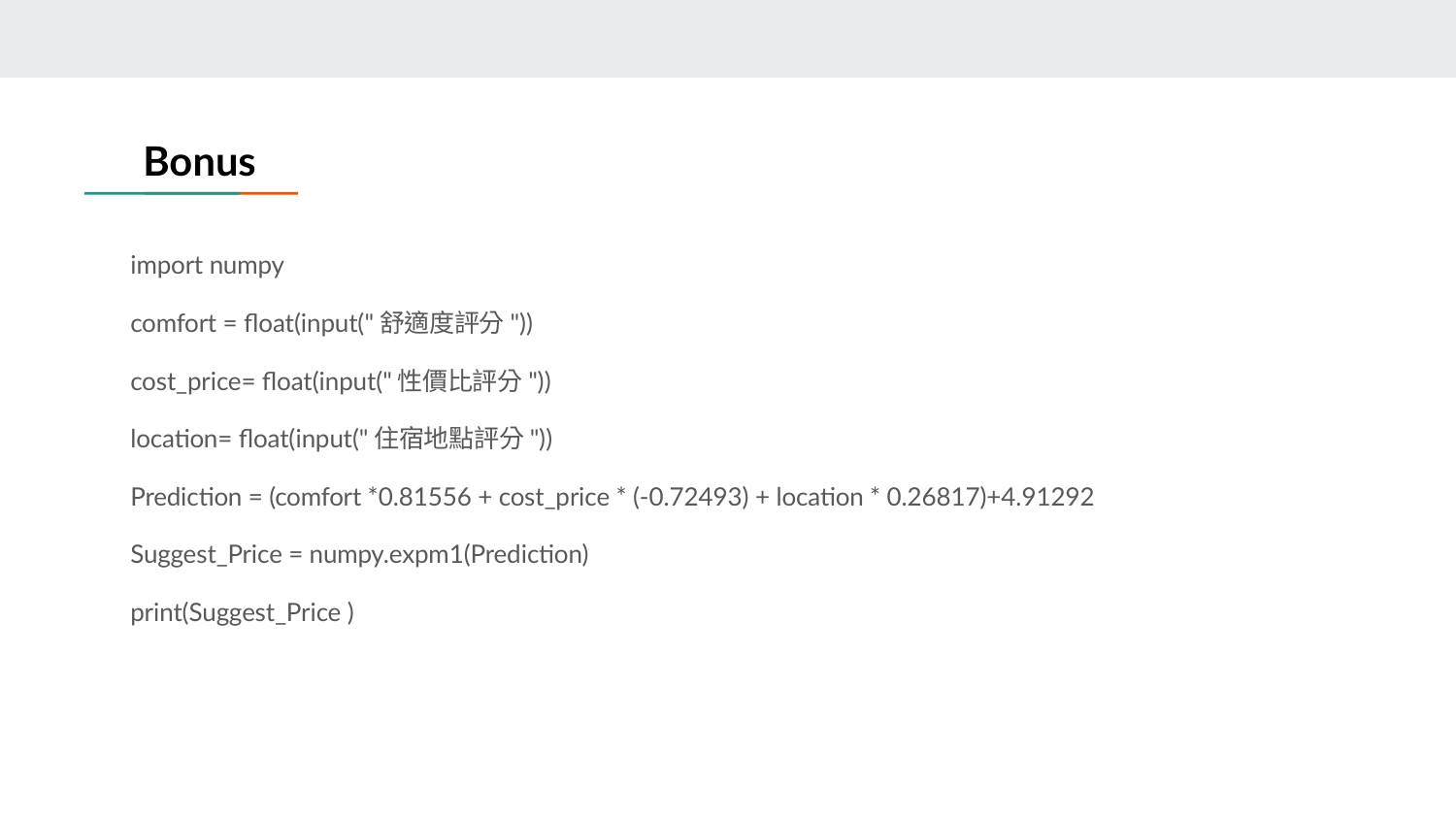

Bonus
import numpy
comfort = float(input("舒適度評分"))
cost_price= float(input("性價比評分"))
location= float(input("住宿地點評分"))
Prediction = (comfort *0.81556 + cost_price * (-0.72493) + location * 0.26817)+4.91292
Suggest_Price = numpy.expm1(Prediction)
print(Suggest_Price )